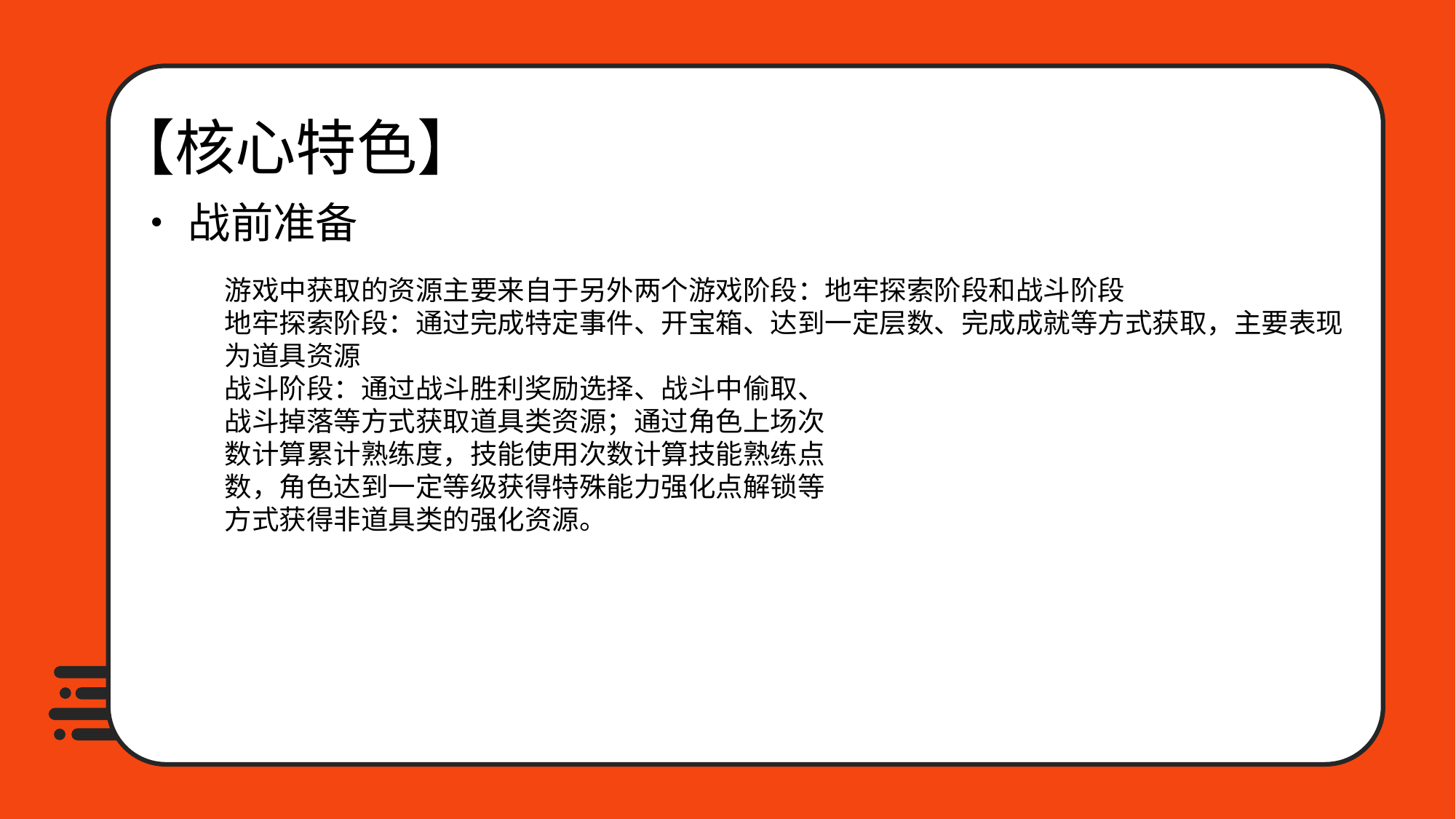

【核心特色】
•战前准备
游戏中获取的资源主要来自于另外两个游戏阶段：地牢探索阶段和战斗阶段
地牢探索阶段：通过完成特定事件、开宝箱、达到一定层数、完成成就等方式获取，主要表现为道具资源
战斗阶段：通过战斗胜利奖励选择、战斗中偷取、
战斗掉落等方式获取道具类资源；通过角色上场次
数计算累计熟练度，技能使用次数计算技能熟练点
数，角色达到一定等级获得特殊能力强化点解锁等
方式获得非道具类的强化资源。